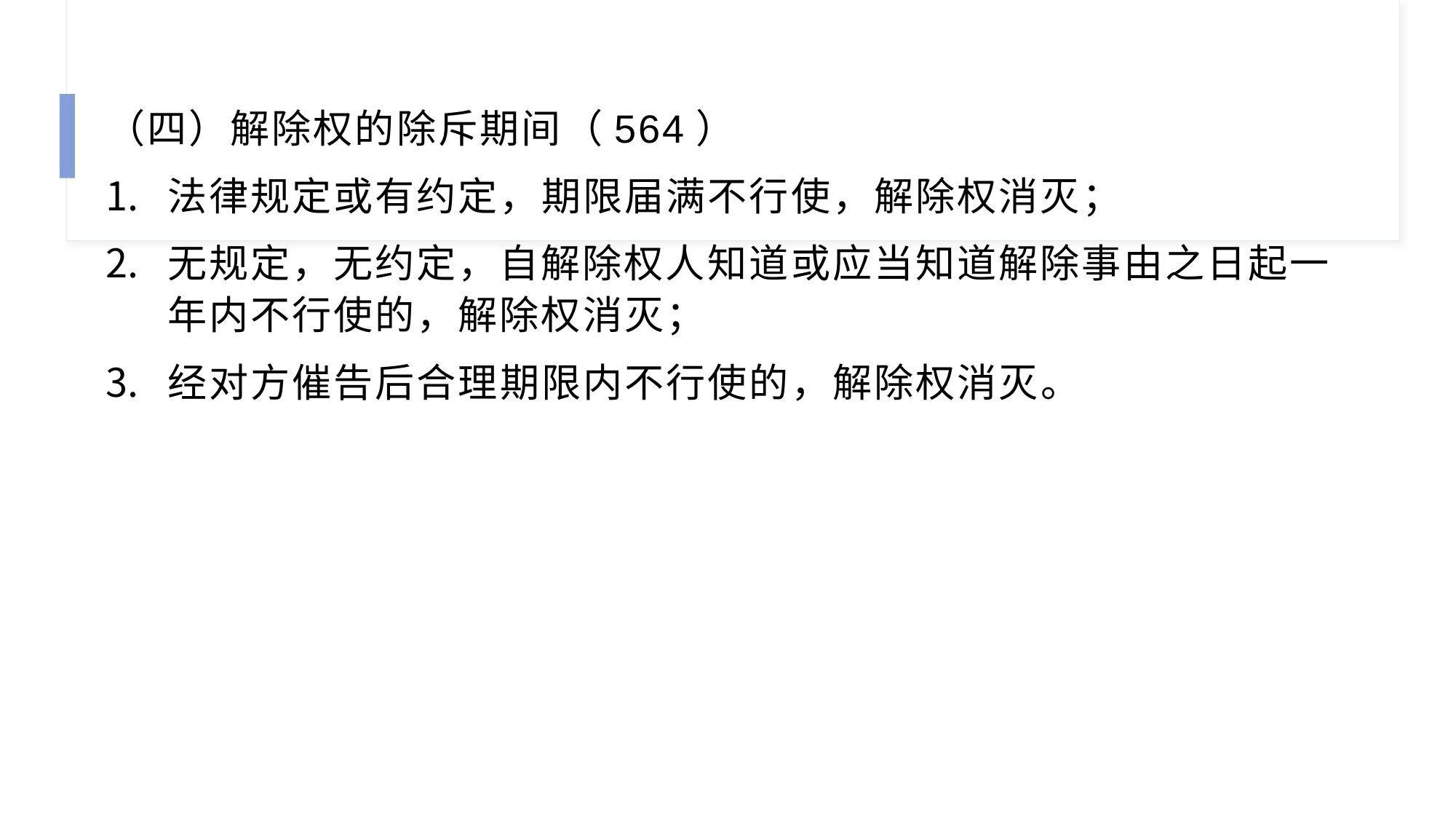

（四）解除权的除斥期间（564）
法律规定或有约定，期限届满不行使，解除权消灭；
无规定，无约定，自解除权人知道或应当知道解除事由之日起一年内不行使的，解除权消灭；
经对方催告后合理期限内不行使的，解除权消灭。